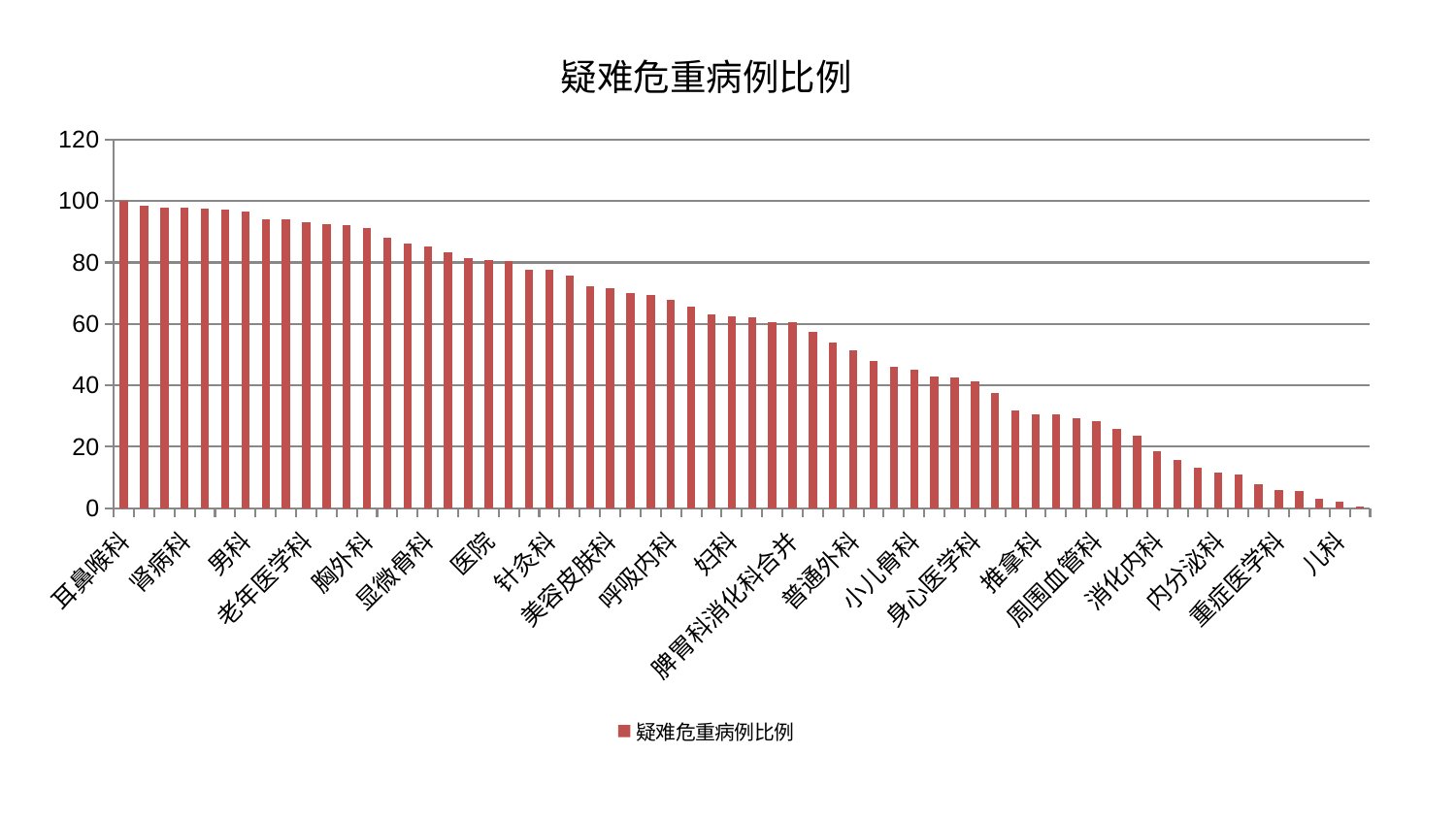

### Chart: 疑难危重病例比例

| Category | 疑难危重病例比例 |
|---|---|
| 耳鼻喉科 | 100.0 |
| 西区重症医学科 | 98.36856908792453 |
| 妇科妇二科合并 | 97.73991581523316 |
| 肾病科 | 97.73859166733317 |
| 治未病中心 | 97.68470265158601 |
| 脾胃病科 | 97.15878433271632 |
| 男科 | 96.49299244784021 |
| 微创骨科 | 94.21545137875613 |
| 东区肾病科 | 93.91637159063806 |
| 老年医学科 | 93.11276112592672 |
| 创伤骨科 | 92.51565774290921 |
| 产科 | 92.21891031824595 |
| 胸外科 | 91.1632631631298 |
| 关节骨科 | 87.91682193735897 |
| 肝病科 | 86.13933585563062 |
| 显微骨科 | 85.07044713764603 |
| 肝胆外科 | 83.24920157040086 |
| 神经内科 | 81.57346334009242 |
| 医院 | 80.85228962034712 |
| 骨科 | 80.47336224963797 |
| 乳腺甲状腺外科 | 77.5041145478682 |
| 针灸科 | 77.49472117372781 |
| 口腔科 | 75.82922363402729 |
| 皮肤科 | 72.40923025733635 |
| 美容皮肤科 | 71.5256613326506 |
| 中医外治中心 | 69.95140951118545 |
| 中医经典科 | 69.54250376400701 |
| 呼吸内科 | 67.97141524899578 |
| 康复科 | 65.71752443272136 |
| 小儿推拿科 | 63.167174810126525 |
| 妇科 | 62.56946622674537 |
| 肿瘤内科 | 62.12723496421738 |
| 心血管内科 | 60.61385828921689 |
| 脾胃科消化科合并 | 60.44725857963081 |
| 肛肠科 | 57.30783813218275 |
| 风湿病科 | 54.0078283670761 |
| 普通外科 | 51.442942297014994 |
| 运动损伤骨科 | 47.86426315870411 |
| 东区重症医学科 | 46.01586829399066 |
| 小儿骨科 | 45.074898162243194 |
| 眼科 | 42.753292834062464 |
| 脑病一科 | 42.627908758874945 |
| 身心医学科 | 41.45461747891978 |
| 血液科 | 37.538631894819815 |
| 妇二科 | 31.670650048799477 |
| 推拿科 | 30.696489162213986 |
| 心病四科 | 30.58963765726216 |
| 脑病二科 | 29.25789305373832 |
| 周围血管科 | 28.38529342256467 |
| 脊柱骨科 | 25.78063855733368 |
| 综合内科 | 23.517625442700727 |
| 消化内科 | 18.578069848459005 |
| 泌尿外科 | 15.854685024923134 |
| 心病二科 | 13.117242305359486 |
| 内分泌科 | 11.682024819453686 |
| 神经外科 | 11.048790102245059 |
| 脑病三科 | 7.708531759193496 |
| 重症医学科 | 6.007694679339183 |
| 肾脏内科 | 5.7153582809873456 |
| 心病三科 | 2.929152503391562 |
| 儿科 | 2.209899693378819 |
| 心病一科 | 0.678101986269174 |
98